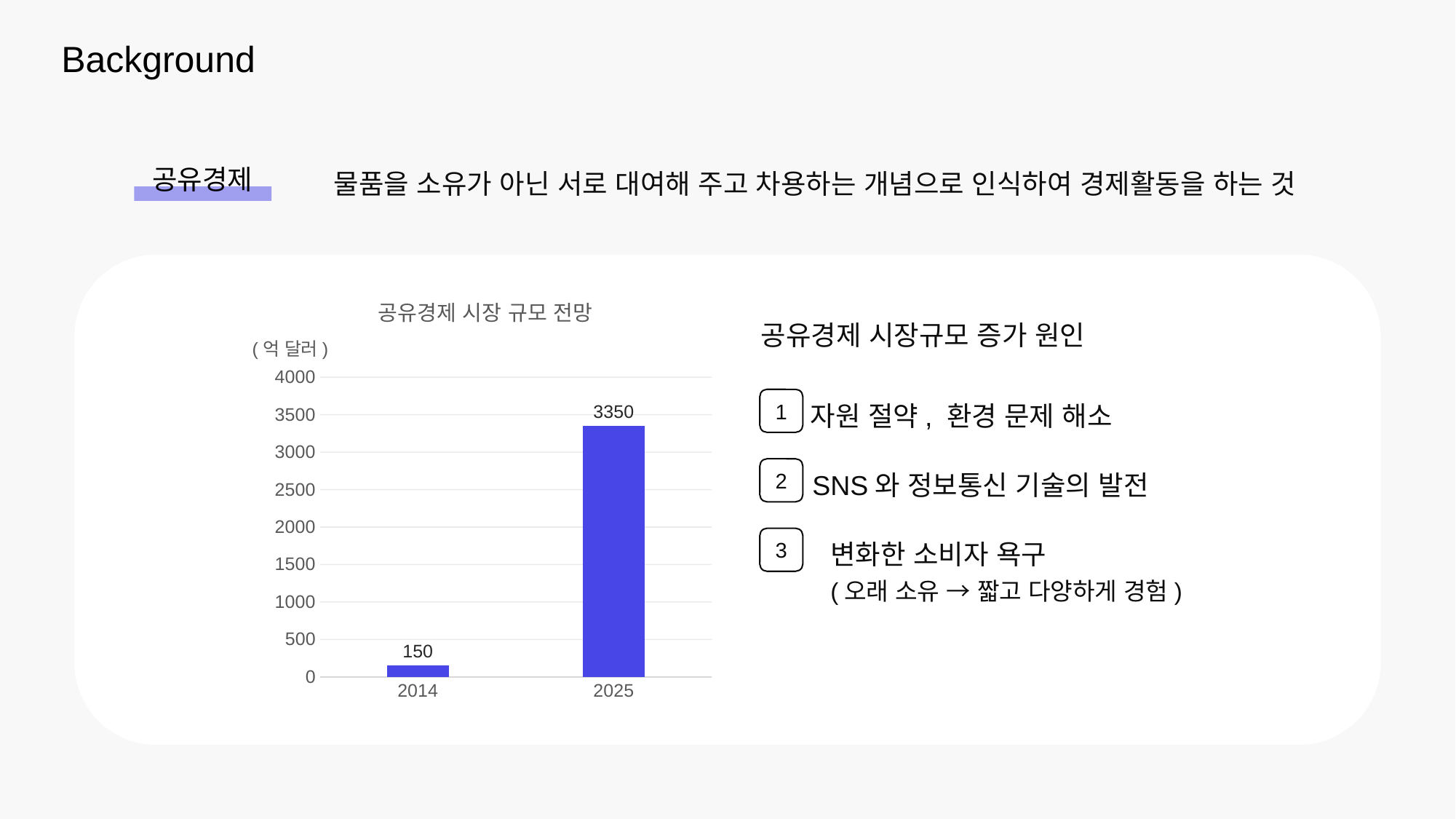

Background
물품을 소유가 아닌 서로 대여해 주고 차용하는 개념으로 인식하여 경제활동을 하는 것
공유경제

공유경제 시장 규모 전망
(억 달러)

### Chart

| Category |  |
|---|---|
| 2014 | 150.0 |
| 2025 | 3350.0 |
공유경제 시장규모 증가 원인
자원 절약, 환경 문제 해소
1
SNS와 정보통신 기술의 발전
2
변화한 소비자 욕구
(오래 소유 → 짧고 다양하게 경험)
3